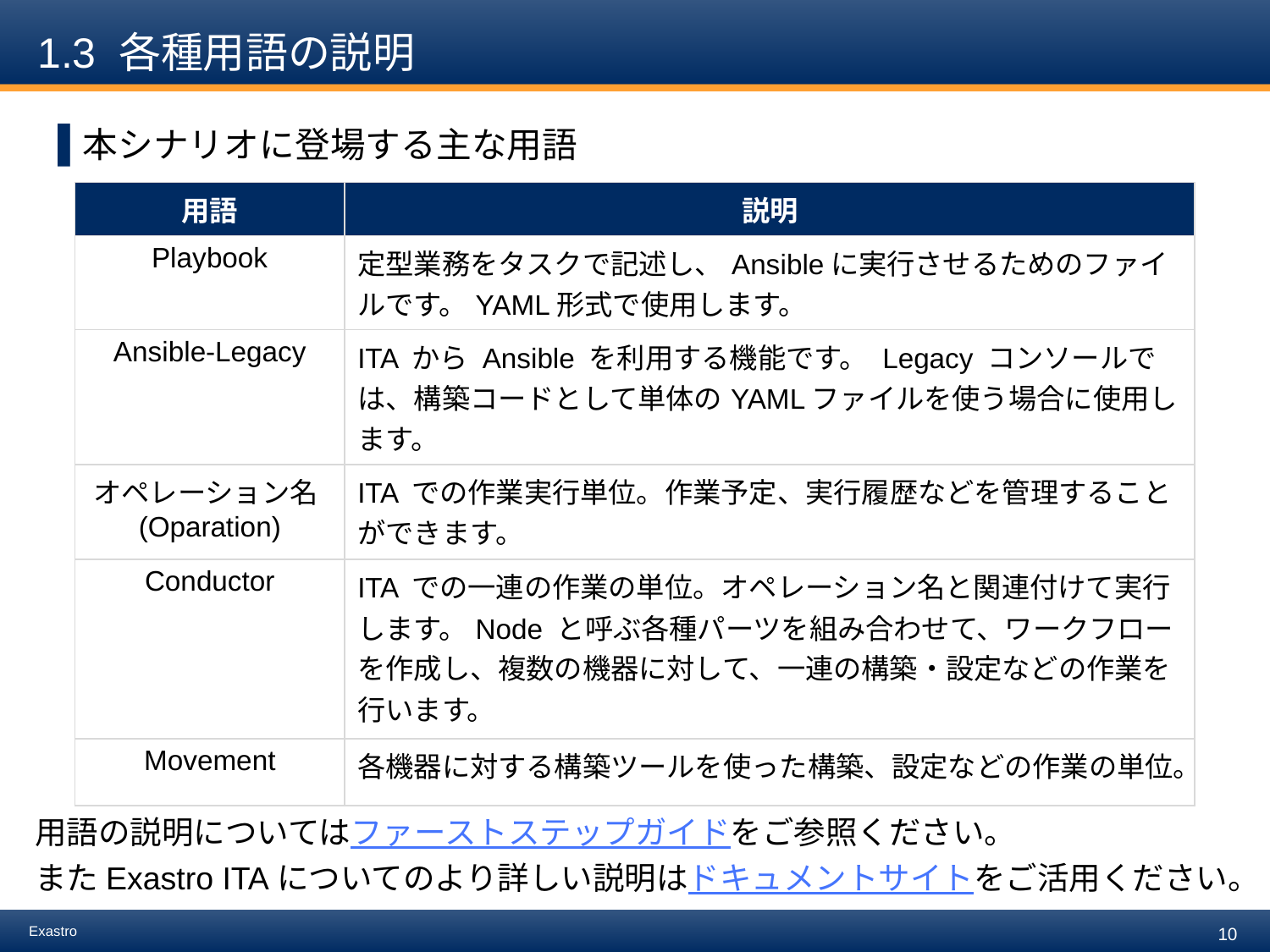

# 1.3 各種用語の説明
本シナリオに登場する主な用語

| 用語 | 説明 |
| --- | --- |
| Playbook | 定型業務をタスクで記述し、Ansibleに実行させるためのファイルです。YAML形式で使用します。 |
| Ansible-Legacy | ITA から Ansible を利用する機能です。 Legacy コンソールでは、構築コードとして単体のYAMLファイルを使う場合に使用します。 |
| オペレーション名(Oparation) | ITA での作業実行単位。作業予定、実行履歴などを管理することができます。 |
| Conductor | ITA での一連の作業の単位。オペレーション名と関連付けて実行します。Node と呼ぶ各種パーツを組み合わせて、ワークフローを作成し、複数の機器に対して、一連の構築・設定などの作業を行います。 |
| Movement | 各機器に対する構築ツールを使った構築、設定などの作業の単位。 |
用語の説明についてはファーストステップガイドをご参照ください。
またExastro ITAについてのより詳しい説明はドキュメントサイトをご活用ください。